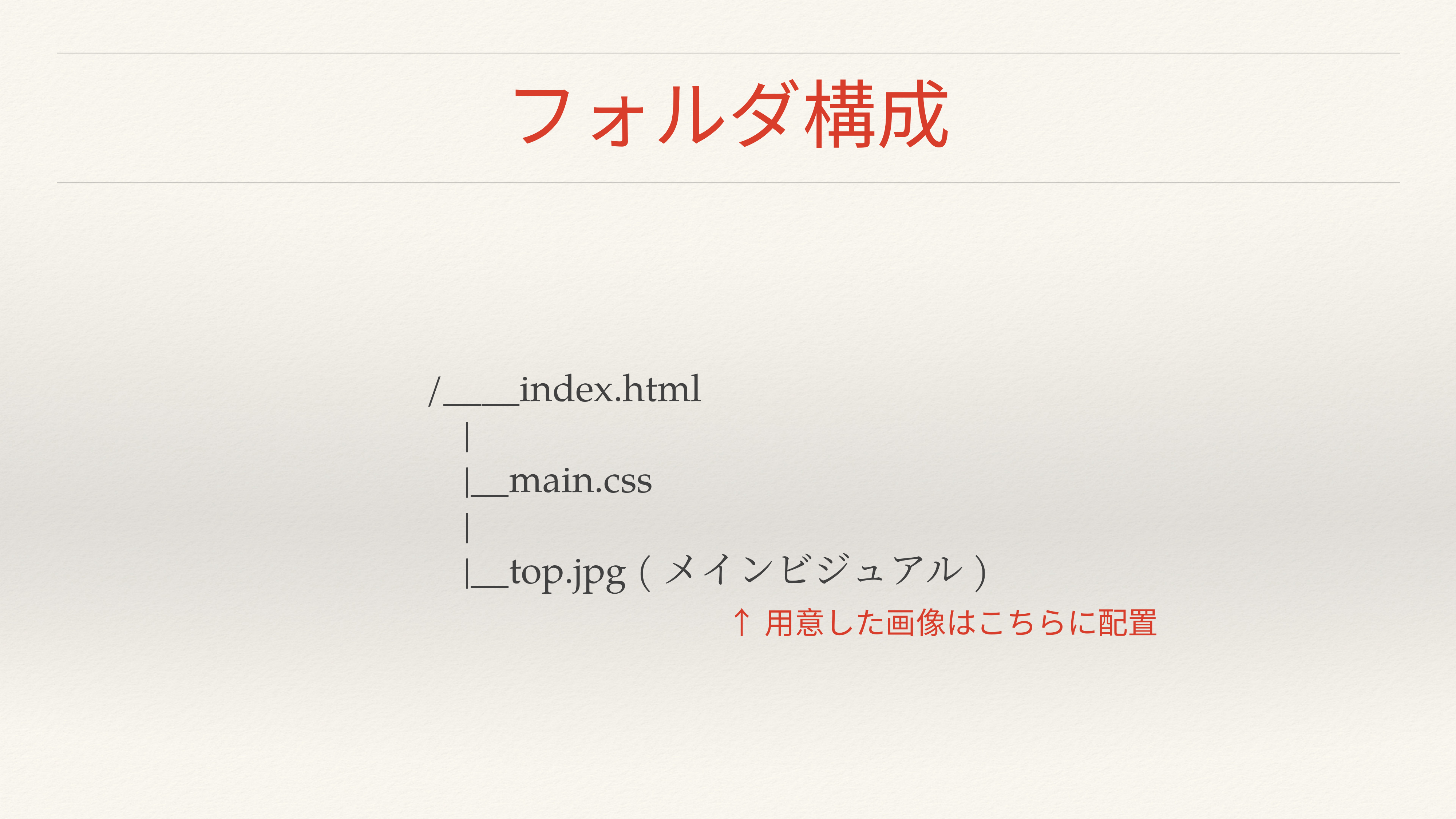

# フォルダ構成
/____index.html
    |
    |__main.css
    |
    |__top.jpg (メインビジュアル)
↑用意した画像はこちらに配置